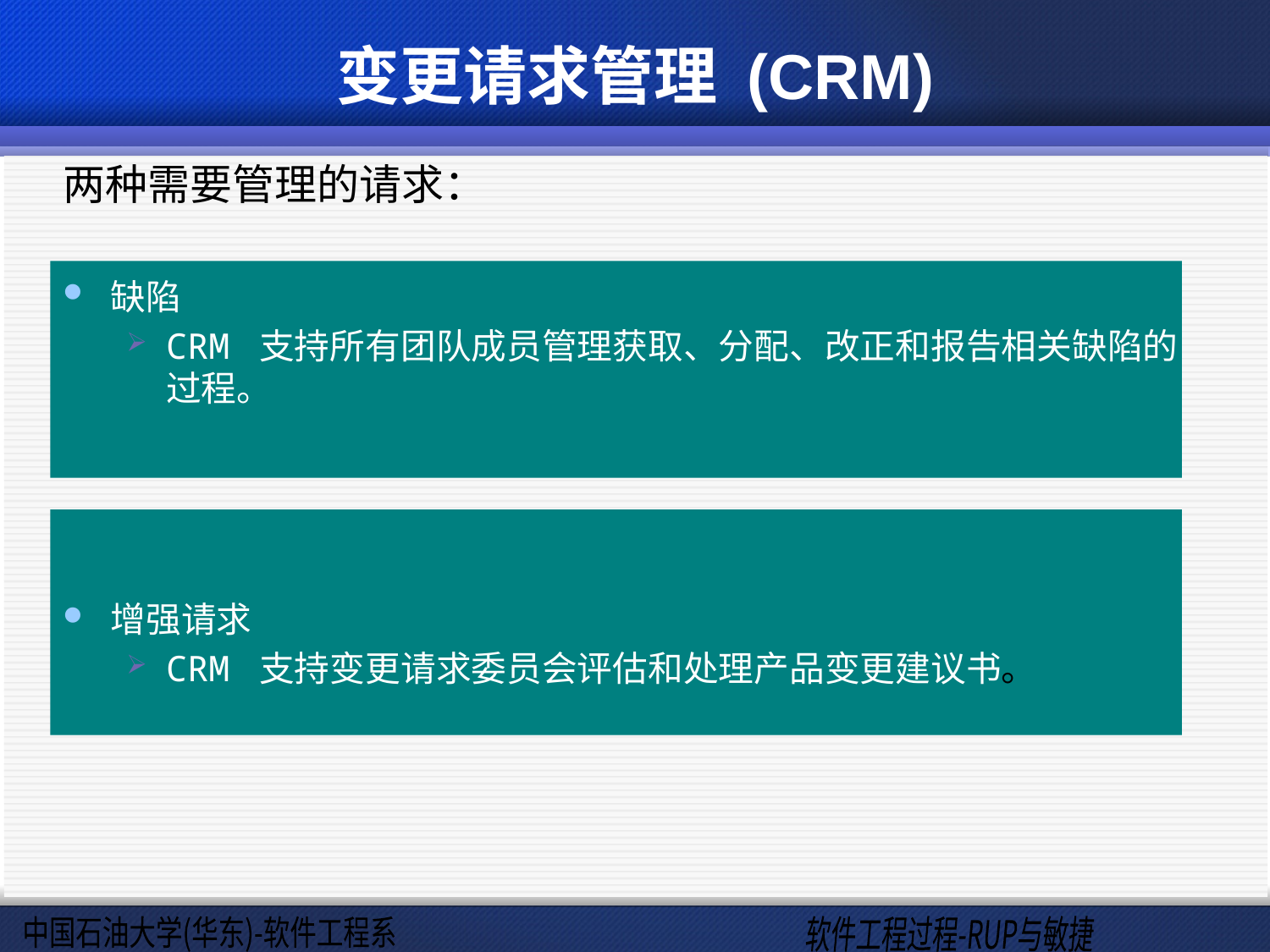

# 变更请求管理 (CRM)
两种需要管理的请求：

缺陷
CRM 支持所有团队成员管理获取、分配、改正和报告相关缺陷的过程。

增强请求
CRM 支持变更请求委员会评估和处理产品变更建议书。